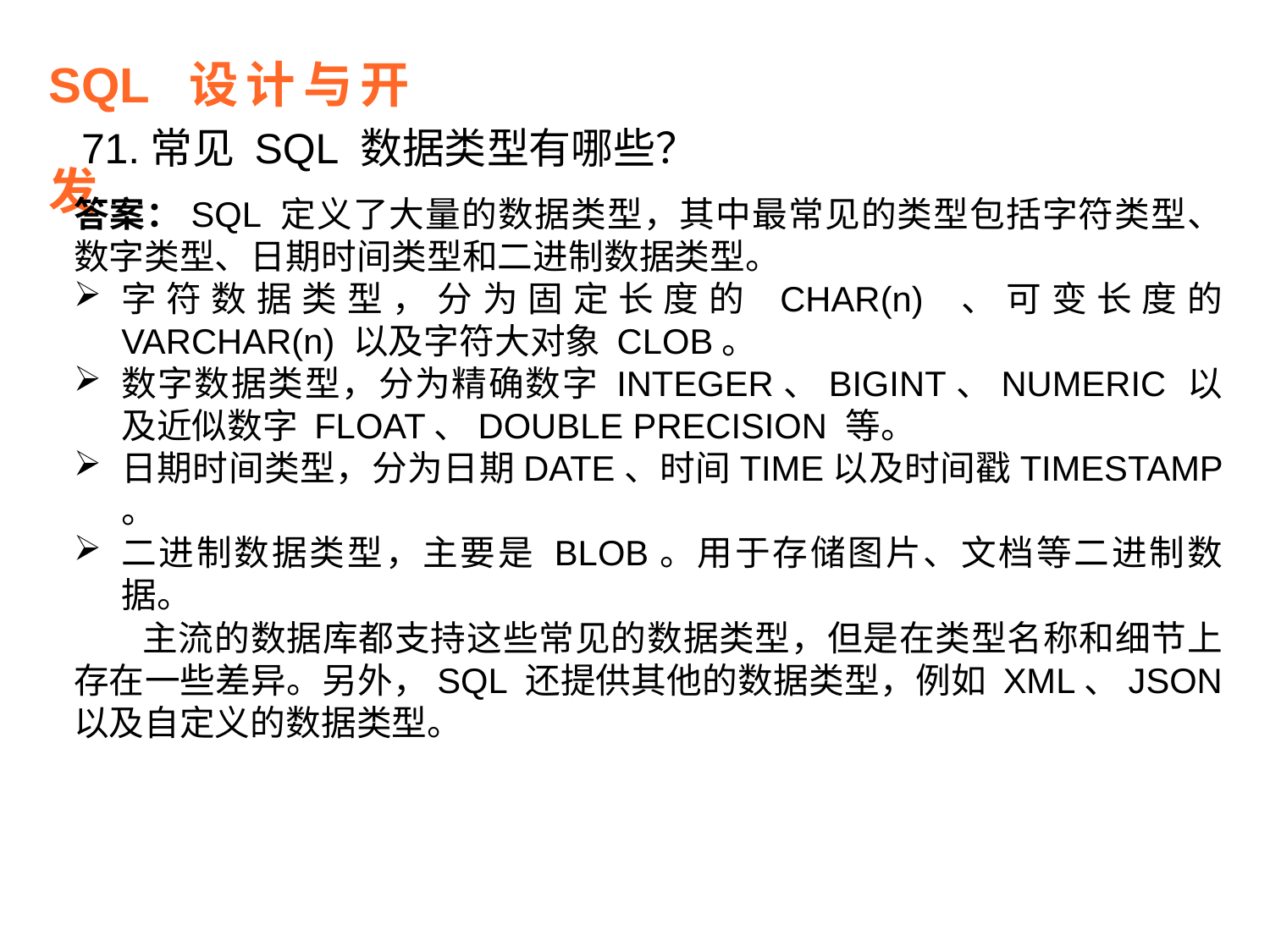

SQL 设计与开发
71.常见 SQL 数据类型有哪些？
答案：SQL 定义了大量的数据类型，其中最常见的类型包括字符类型、数字类型、日期时间类型和二进制数据类型。
字符数据类型，分为固定长度的 CHAR(n) 、可变长度的 VARCHAR(n) 以及字符大对象 CLOB。
数字数据类型，分为精确数字 INTEGER、BIGINT、NUMERIC 以及近似数字 FLOAT、DOUBLE PRECISION 等。
日期时间类型，分为日期DATE、时间TIME以及时间戳TIMESTAMP 。
二进制数据类型，主要是 BLOB。用于存储图片、文档等二进制数据。
       主流的数据库都支持这些常见的数据类型，但是在类型名称和细节上存在一些差异。另外，SQL 还提供其他的数据类型，例如 XML、JSON 以及自定义的数据类型。